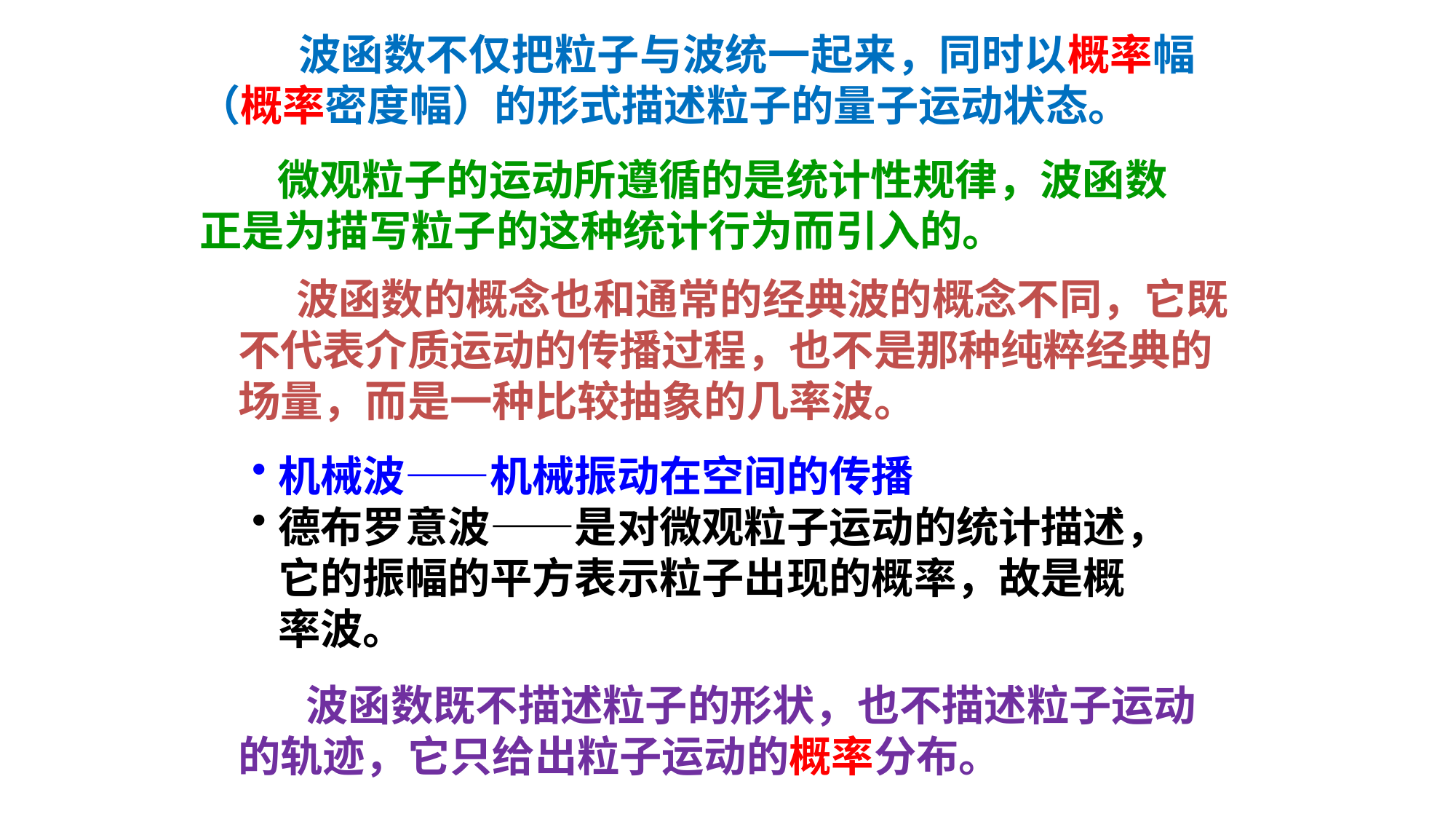

波函数不仅把粒子与波统一起来，同时以概率幅（概率密度幅）的形式描述粒子的量子运动状态。
       微观粒子的运动所遵循的是统计性规律，波函数正是为描写粒子的这种统计行为而引入的。
     波函数的概念也和通常的经典波的概念不同，它既不代表介质运动的传播过程，也不是那种纯粹经典的场量，而是一种比较抽象的几率波。
机械波——机械振动在空间的传播
德布罗意波——是对微观粒子运动的统计描述，它的振幅的平方表示粒子出现的概率，故是概率波。
      波函数既不描述粒子的形状，也不描述粒子运动的轨迹，它只给出粒子运动的概率分布。